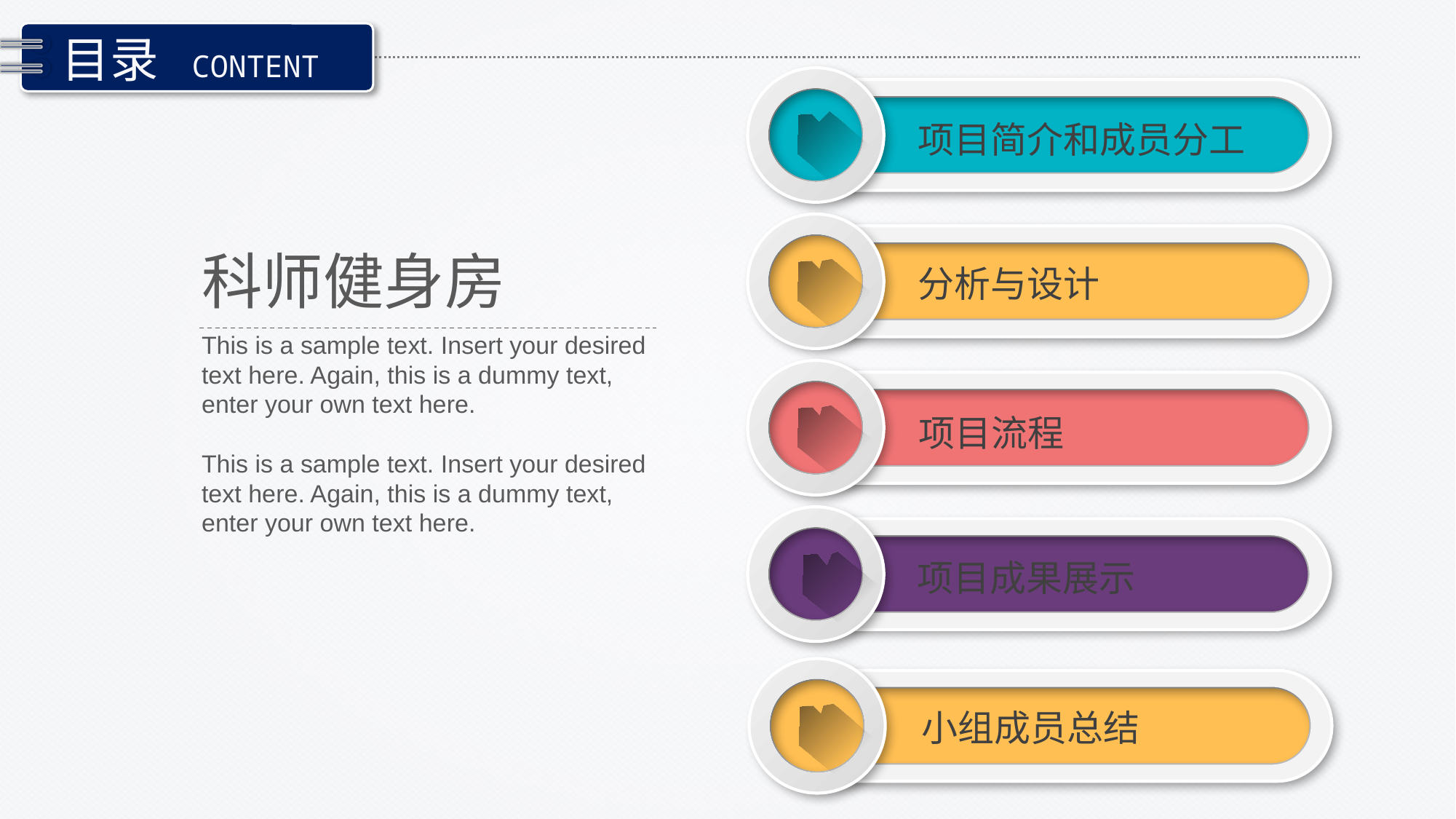

目录  CONTENT

项目简介和成员分工

分析与设计

科师健身房
This is a sample text. Insert your desired text here. Again, this is a dummy text, enter your own text here.

This is a sample text. Insert your desired text here. Again, this is a dummy text, enter your own text here.

项目流程

项目成果展示

小组成员总结